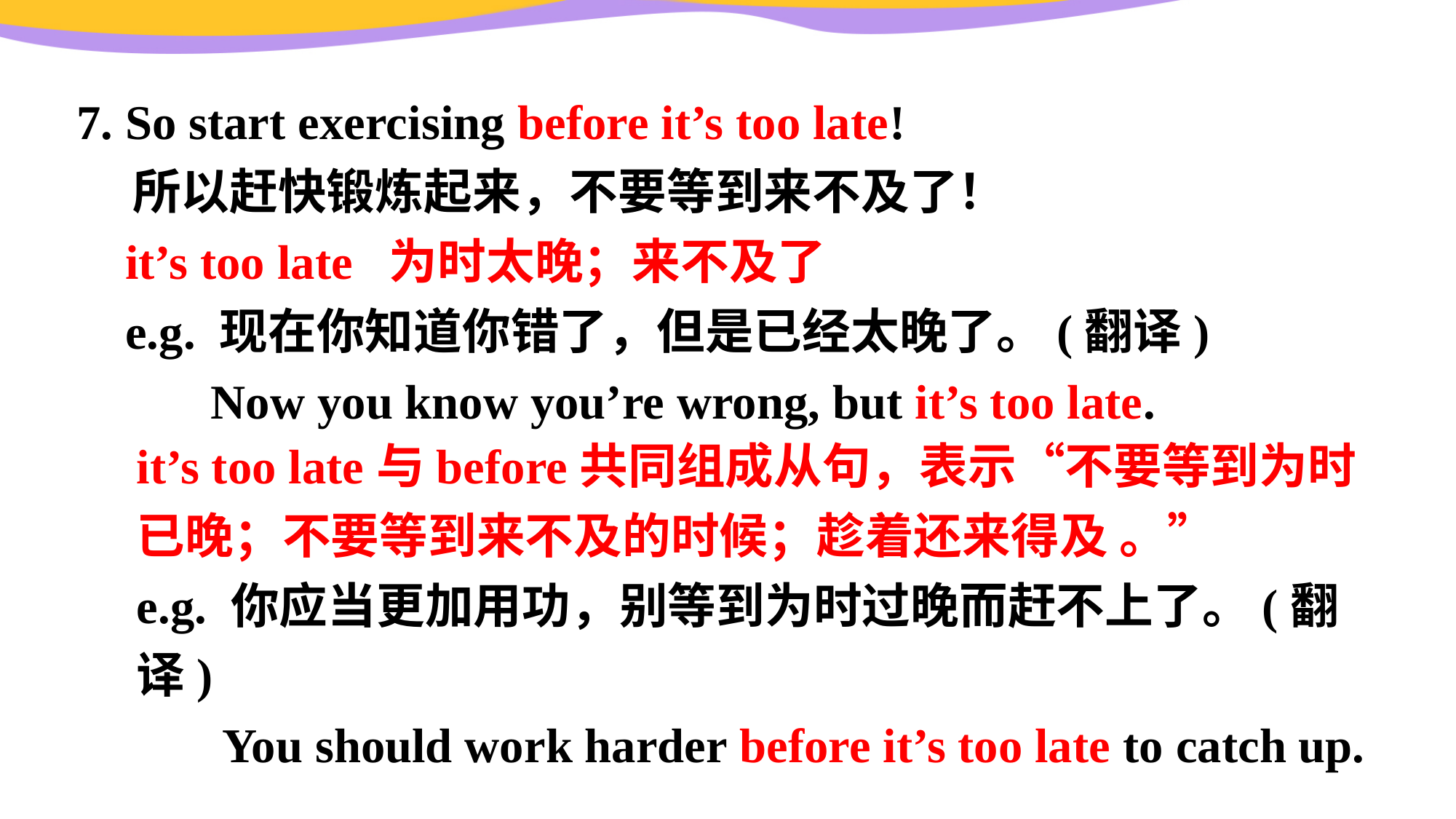

7. So start exercising before it’s too late!
    所以赶快锻炼起来，不要等到来不及了！
    it’s too late  为时太晚；来不及了
    e.g. 现在你知道你错了，但是已经太晚了。(翻译)
           Now you know you’re wrong, but it’s too late.
it’s too late与before共同组成从句，表示“不要等到为时已晚；不要等到来不及的时候；趁着还来得及 。”
e.g. 你应当更加用功，别等到为时过晚而赶不上了。(翻译)
       You should work harder before it’s too late to catch up.